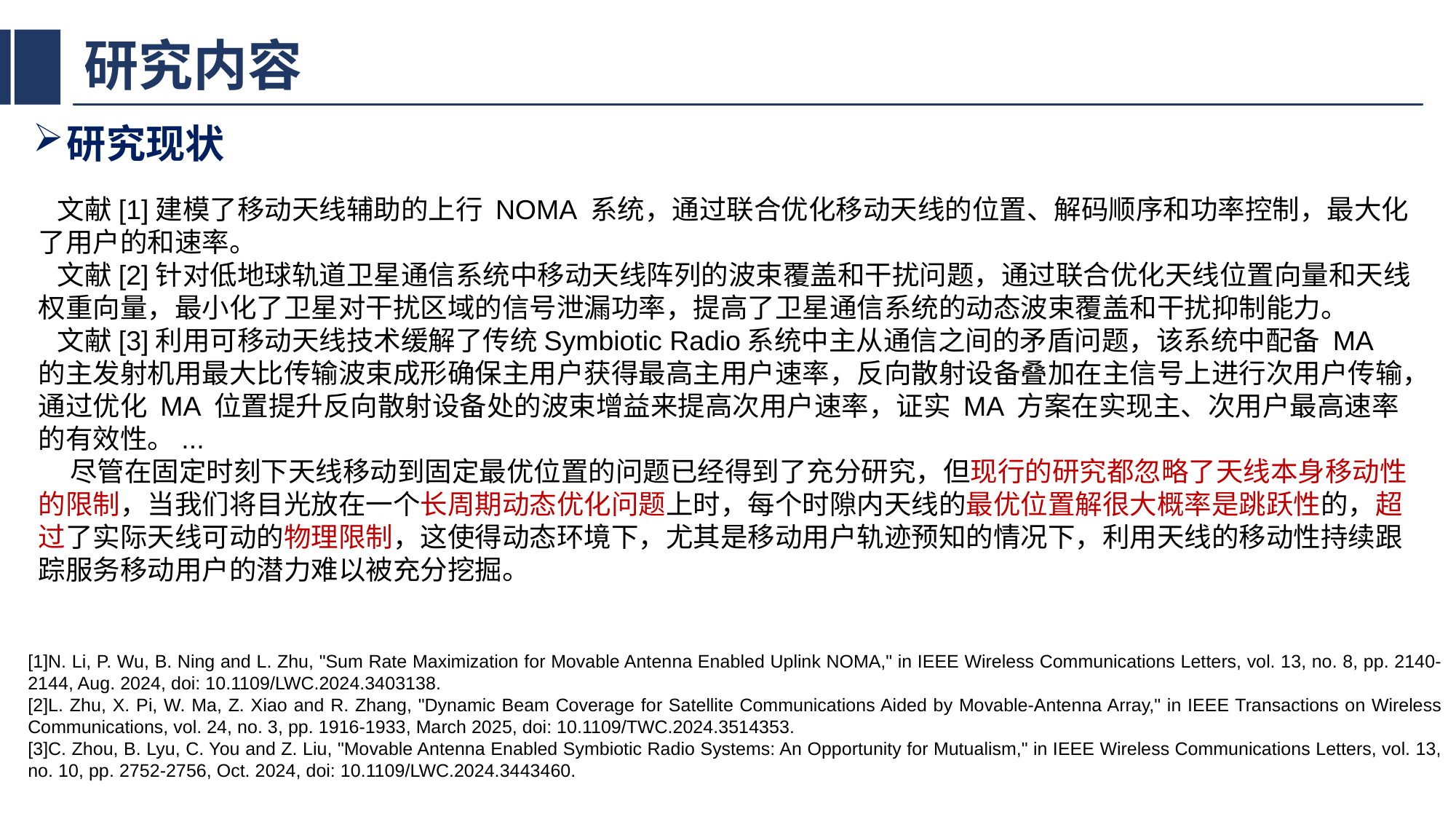

# 研究内容
研究现状

  文献[1]建模了移动天线辅助的上行 NOMA 系统，通过联合优化移动天线的位置、解码顺序和功率控制，最大化了用户的和速率。
  文献[2]针对低地球轨道卫星通信系统中移动天线阵列的波束覆盖和干扰问题，通过联合优化天线位置向量和天线权重向量，最小化了卫星对干扰区域的信号泄漏功率，提高了卫星通信系统的动态波束覆盖和干扰抑制能力。
  文献[3]利用可移动天线技术缓解了传统Symbiotic Radio系统中主从通信之间的矛盾问题，该系统中配备 MA 的主发射机用最大比传输波束成形确保主用户获得最高主用户速率，反向散射设备叠加在主信号上进行次用户传输，通过优化 MA 位置提升反向散射设备处的波束增益来提高次用户速率，证实 MA 方案在实现主、次用户最高速率的有效性。...
    尽管在固定时刻下天线移动到固定最优位置的问题已经得到了充分研究，但现行的研究都忽略了天线本身移动性的限制，当我们将目光放在一个长周期动态优化问题上时，每个时隙内天线的最优位置解很大概率是跳跃性的，超过了实际天线可动的物理限制，这使得动态环境下，尤其是移动用户轨迹预知的情况下，利用天线的移动性持续跟踪服务移动用户的潜力难以被充分挖掘。
[1]N. Li, P. Wu, B. Ning and L. Zhu, "Sum Rate Maximization for Movable Antenna Enabled Uplink NOMA," in IEEE Wireless Communications Letters, vol. 13, no. 8, pp. 2140-2144, Aug. 2024, doi: 10.1109/LWC.2024.3403138.
[2]L. Zhu, X. Pi, W. Ma, Z. Xiao and R. Zhang, "Dynamic Beam Coverage for Satellite Communications Aided by Movable-Antenna Array," in IEEE Transactions on Wireless Communications, vol. 24, no. 3, pp. 1916-1933, March 2025, doi: 10.1109/TWC.2024.3514353.
[3]C. Zhou, B. Lyu, C. You and Z. Liu, "Movable Antenna Enabled Symbiotic Radio Systems: An Opportunity for Mutualism," in IEEE Wireless Communications Letters, vol. 13, no. 10, pp. 2752-2756, Oct. 2024, doi: 10.1109/LWC.2024.3443460.